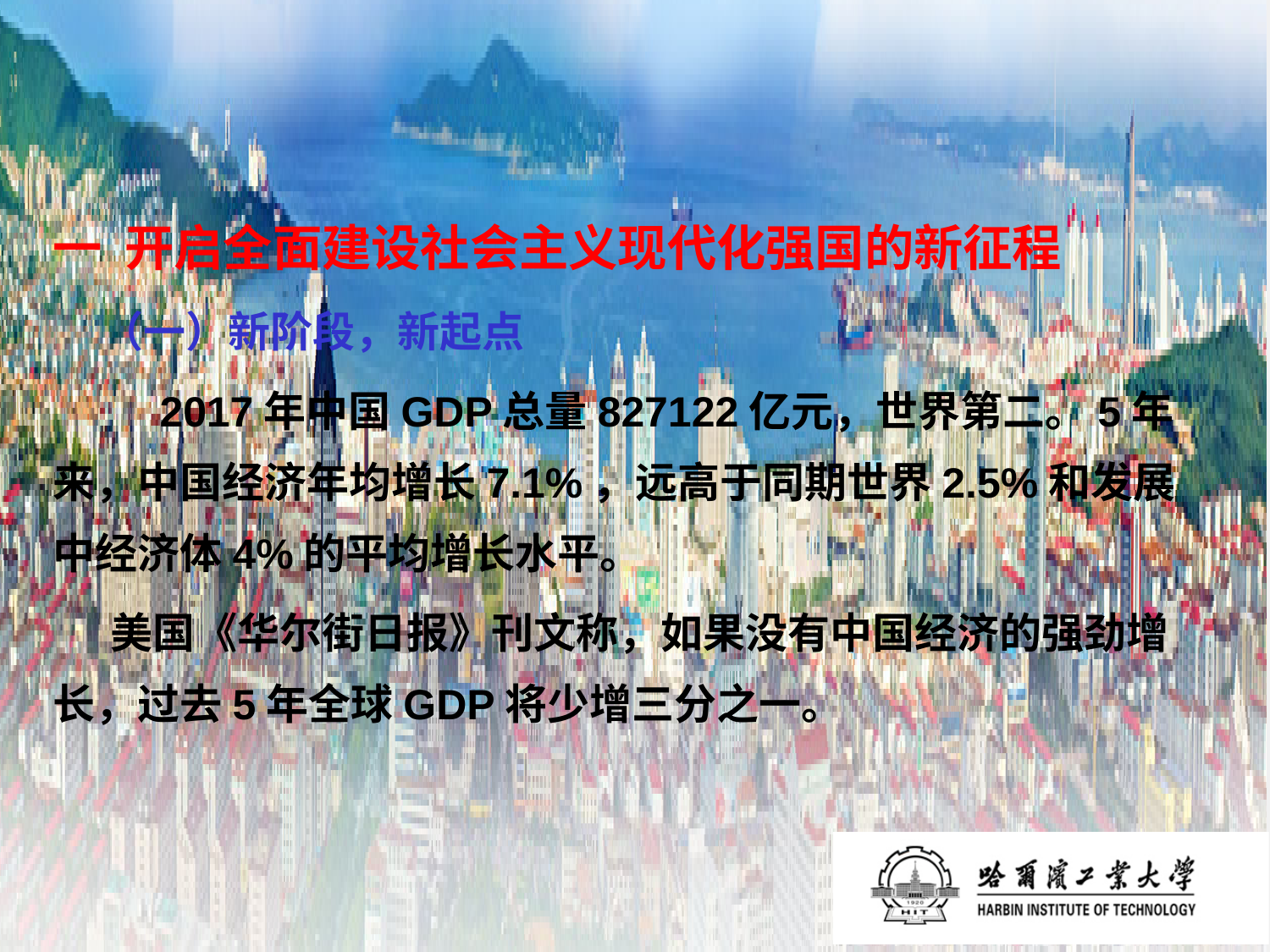

一  开启全面建设社会主义现代化强国的新征程
    （一）新阶段，新起点
         2017年中国GDP总量827122亿元，世界第二。5年来，中国经济年均增长7.1%，远高于同期世界2.5%和发展中经济体4%的平均增长水平。
     美国《华尔街日报》刊文称，如果没有中国经济的强劲增长，过去5年全球GDP将少增三分之一。